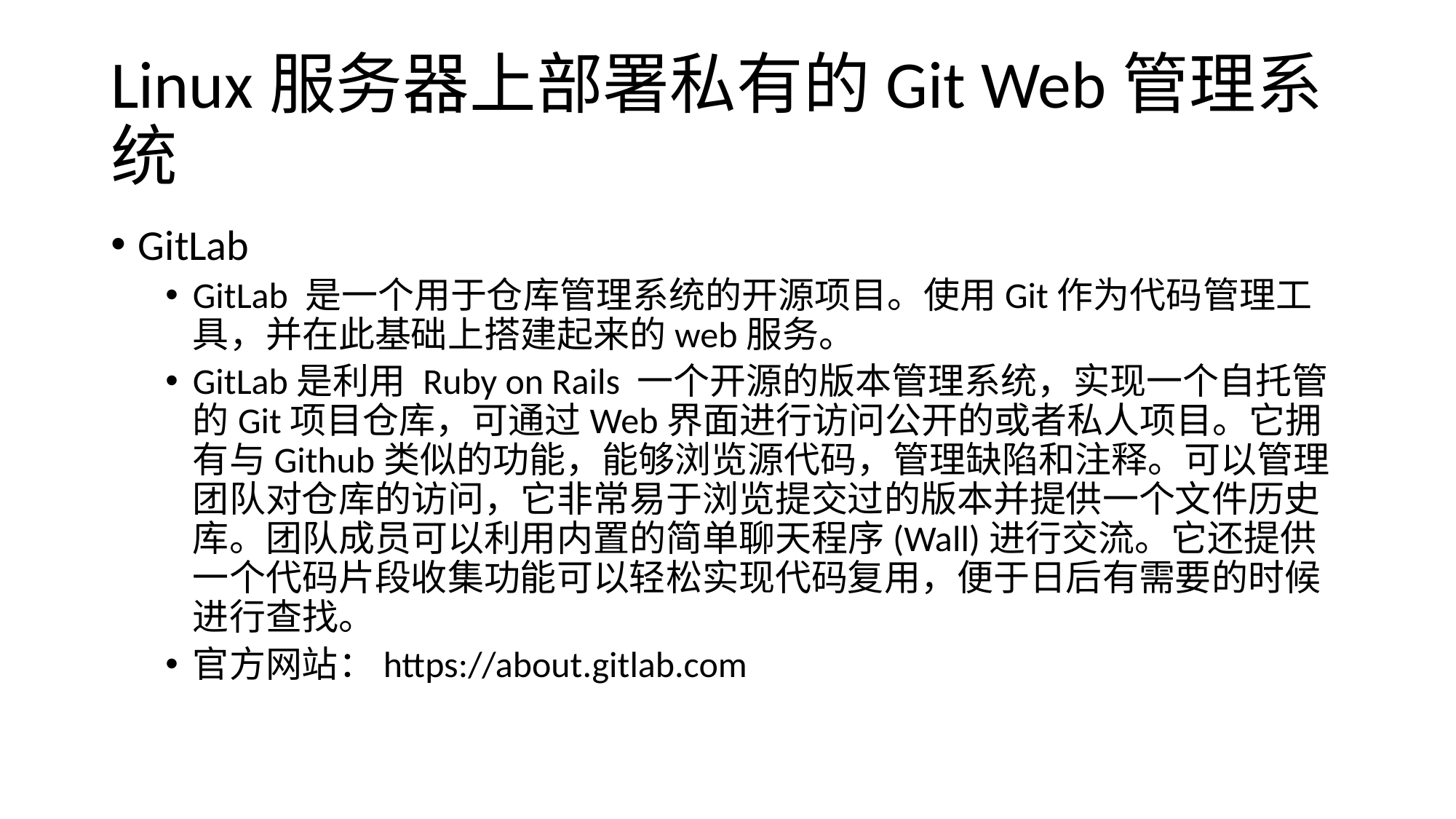

# Linux服务器上部署私有的Git Web管理系统
GitLab
GitLab 是一个用于仓库管理系统的开源项目。使用Git作为代码管理工具，并在此基础上搭建起来的web服务。
GitLab是利用 Ruby on Rails 一个开源的版本管理系统，实现一个自托管的Git项目仓库，可通过Web界面进行访问公开的或者私人项目。它拥有与Github类似的功能，能够浏览源代码，管理缺陷和注释。可以管理团队对仓库的访问，它非常易于浏览提交过的版本并提供一个文件历史库。团队成员可以利用内置的简单聊天程序(Wall)进行交流。它还提供一个代码片段收集功能可以轻松实现代码复用，便于日后有需要的时候进行查找。
官方网站：https://about.gitlab.com